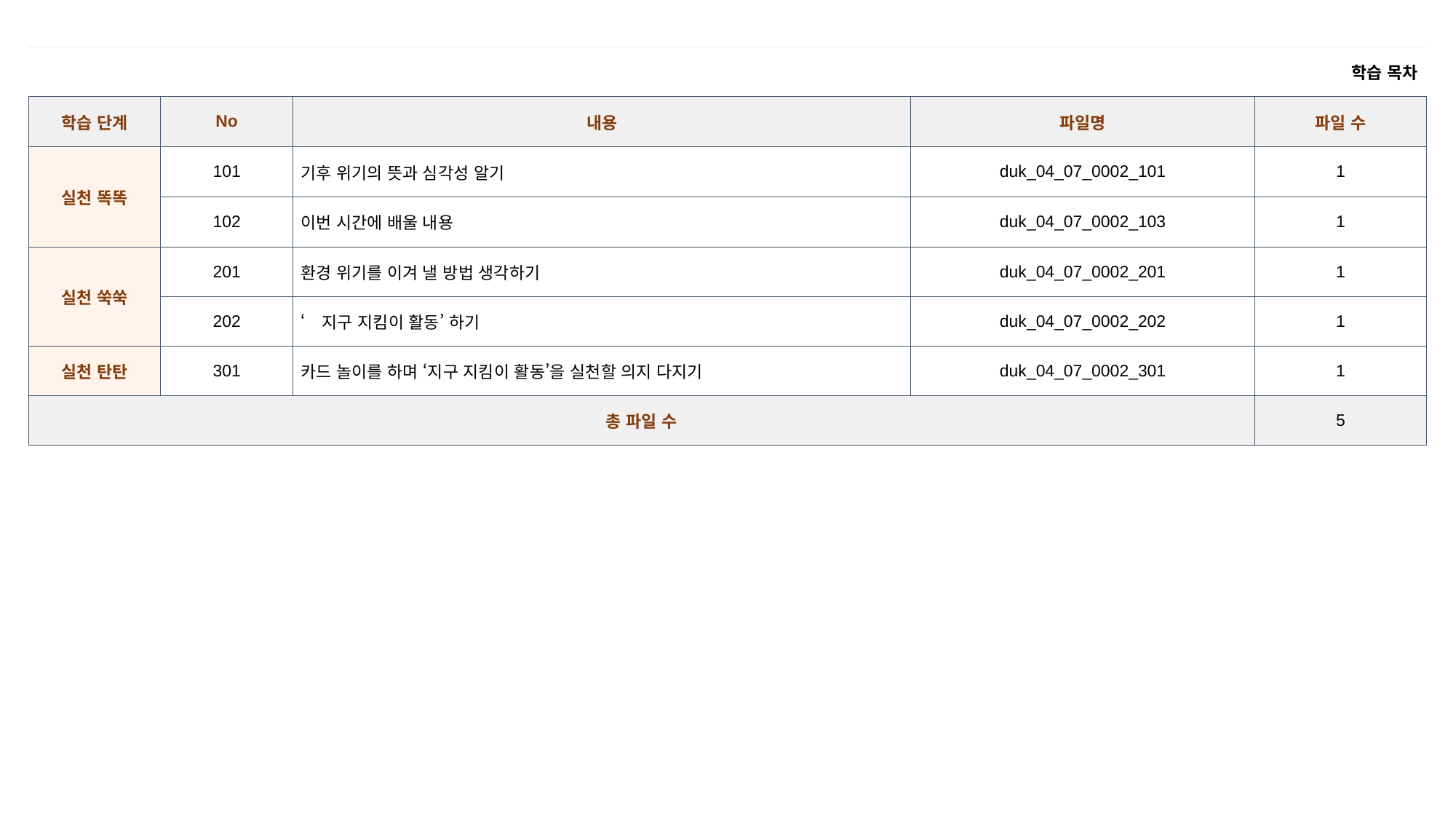

| 학습 목차 |  |  |  |  |
| --- | --- | --- | --- | --- |
| 학습 단계 | No | 내용 | 파일명 | 파일 수 |
| 실천 똑똑 | 101 | 기후 위기의 뜻과 심각성 알기 | duk\_04\_07\_0002\_101 | 1 |
|  | 102 | 이번 시간에 배울 내용 | duk\_04\_07\_0002\_103 | 1 |
| 실천 쑥쑥 | 201 | 환경 위기를 이겨 낼 방법 생각하기 | duk\_04\_07\_0002\_201 | 1 |
|  | 202 | ‘지구 지킴이 활동’ 하기 | duk\_04\_07\_0002\_202 | 1 |
| 실천 탄탄 | 301 | 카드 놀이를 하며 ‘지구 지킴이 활동’을 실천할 의지 다지기 | duk\_04\_07\_0002\_301 | 1 |
| 총 파일 수 |  |  |  | 5 |